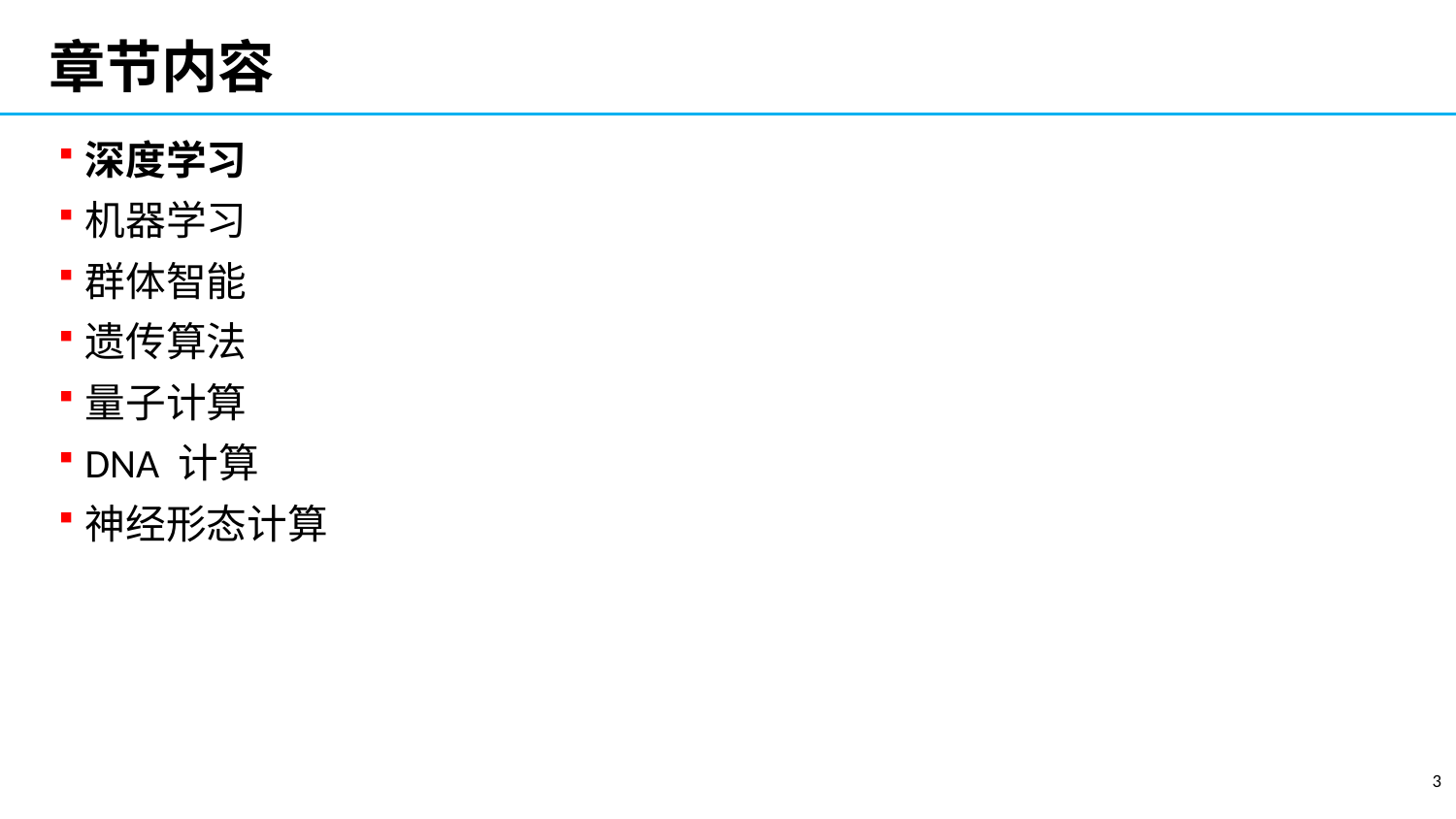

# 章节内容
深度学习
机器学习
群体智能
遗传算法
量子计算
DNA 计算
神经形态计算

3